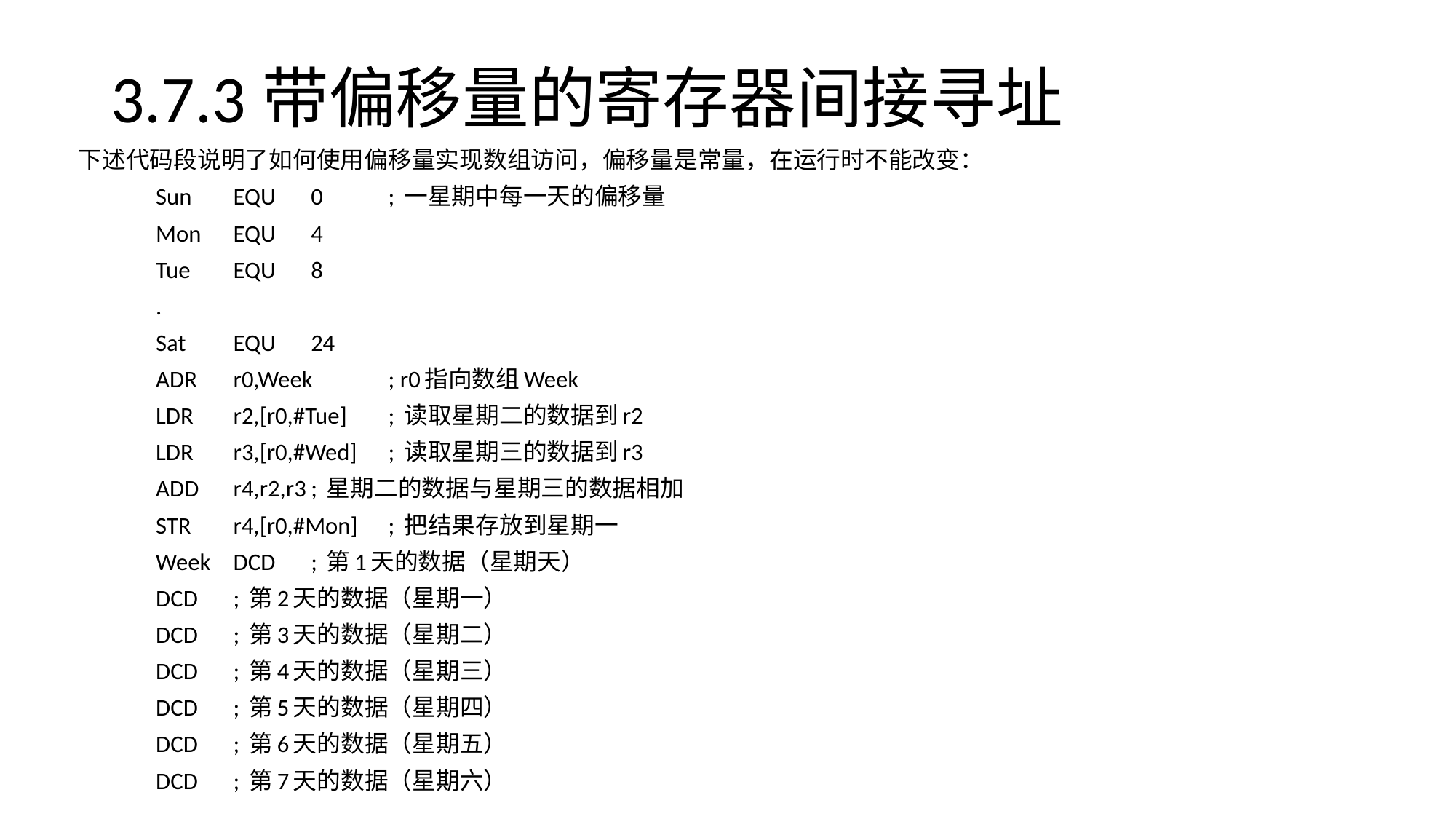

# 3.7.3带偏移量的寄存器间接寻址
下述代码段说明了如何使用偏移量实现数组访问，偏移量是常量，在运行时不能改变：
		Sun	EQU	0	; 一星期中每一天的偏移量
		Mon	EQU	4
		Tue	EQU	8
		.
		Sat	EQU	24
		ADR	r0,Week		; r0指向数组Week
		LDR	r2,[r0,#Tue]		; 读取星期二的数据到r2
		LDR	r3,[r0,#Wed]		; 读取星期三的数据到r3
		ADD	r4,r2,r3		; 星期二的数据与星期三的数据相加
		STR	r4,[r0,#Mon]		; 把结果存放到星期一
	Week	DCD			; 第1天的数据（星期天）
		DCD			; 第2天的数据（星期一）
		DCD			; 第3天的数据（星期二）
		DCD			; 第4天的数据（星期三）
		DCD			; 第5天的数据（星期四）
		DCD			; 第6天的数据（星期五）
		DCD			; 第7天的数据（星期六）